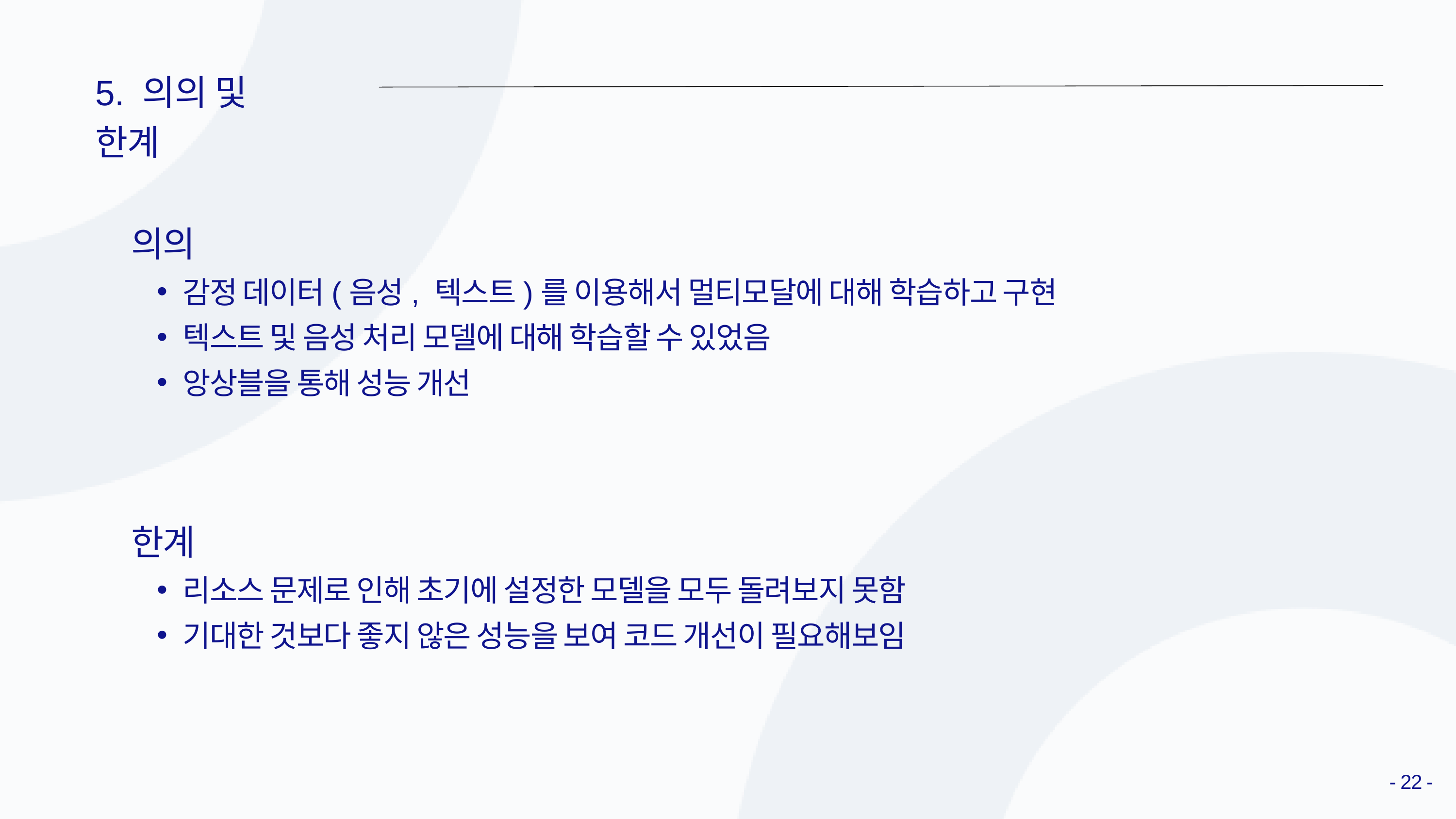

5. 의의 및 한계

의의
감정 데이터(음성, 텍스트)를 이용해서 멀티모달에 대해 학습하고 구현
텍스트 및 음성 처리 모델에 대해 학습할 수 있었음
앙상블을 통해 성능 개선

한계
리소스 문제로 인해 초기에 설정한 모델을 모두 돌려보지 못함
기대한 것보다 좋지 않은 성능을 보여 코드 개선이 필요해보임

- 22 -